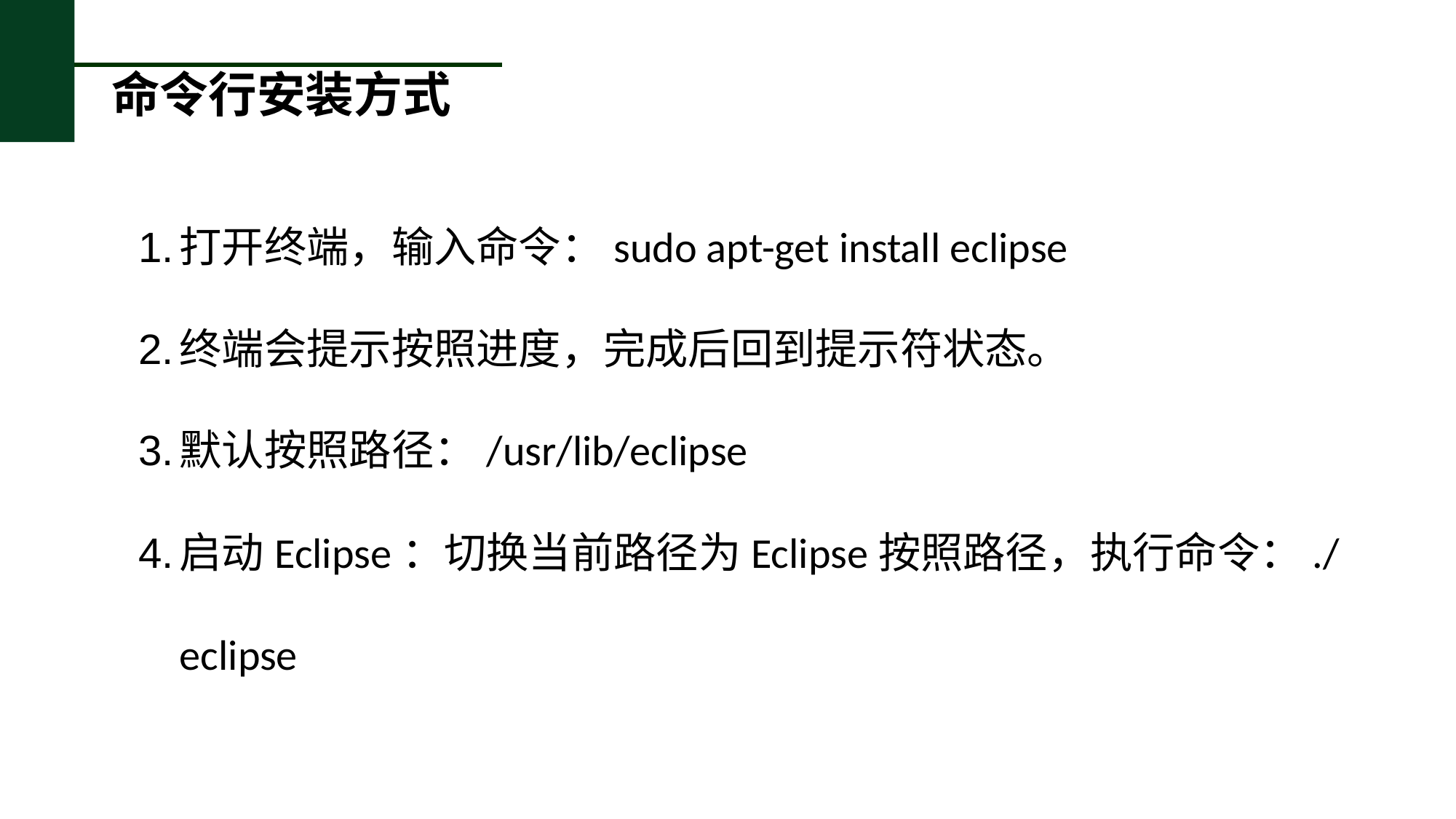

# 命令行安装方式
打开终端，输入命令：sudo apt-get install eclipse
终端会提示按照进度，完成后回到提示符状态。
默认按照路径：/usr/lib/eclipse
启动Eclipse：切换当前路径为Eclipse按照路径，执行命令：./eclipse